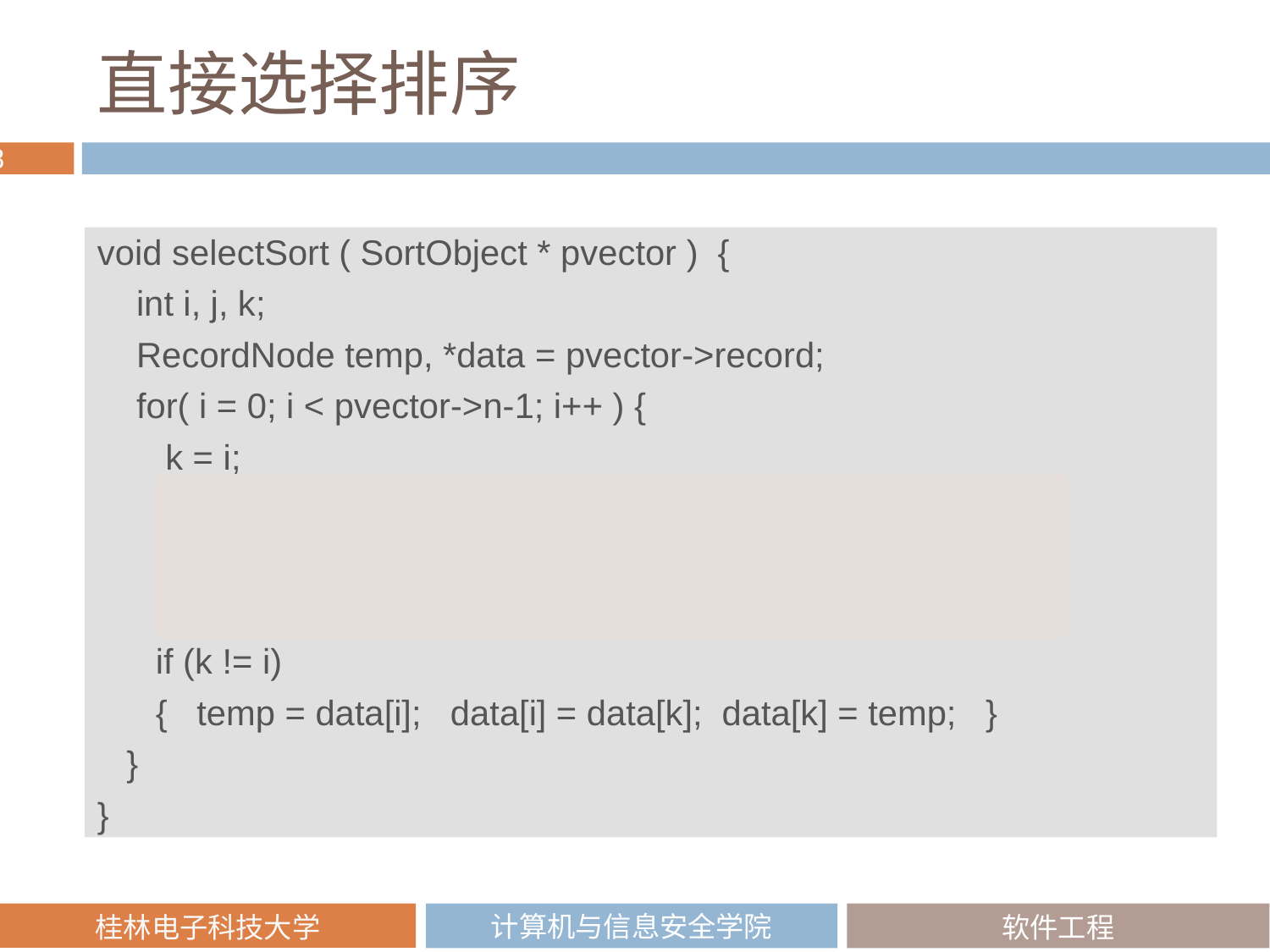

# 直接选择排序
void selectSort ( SortObject * pvector )  {
    int i, j, k;
    RecordNode temp, *data = pvector->record;
    for( i = 0; i < pvector->n-1; i++ ) {
       k = i;
      for (j = i+1; j < pvector->n; j++)
         if (data[j].key < data[k].key)
             k = j;
      if (k != i)
      {   temp = data[i];   data[i] = data[k];  data[k] = temp;   }
   }
}